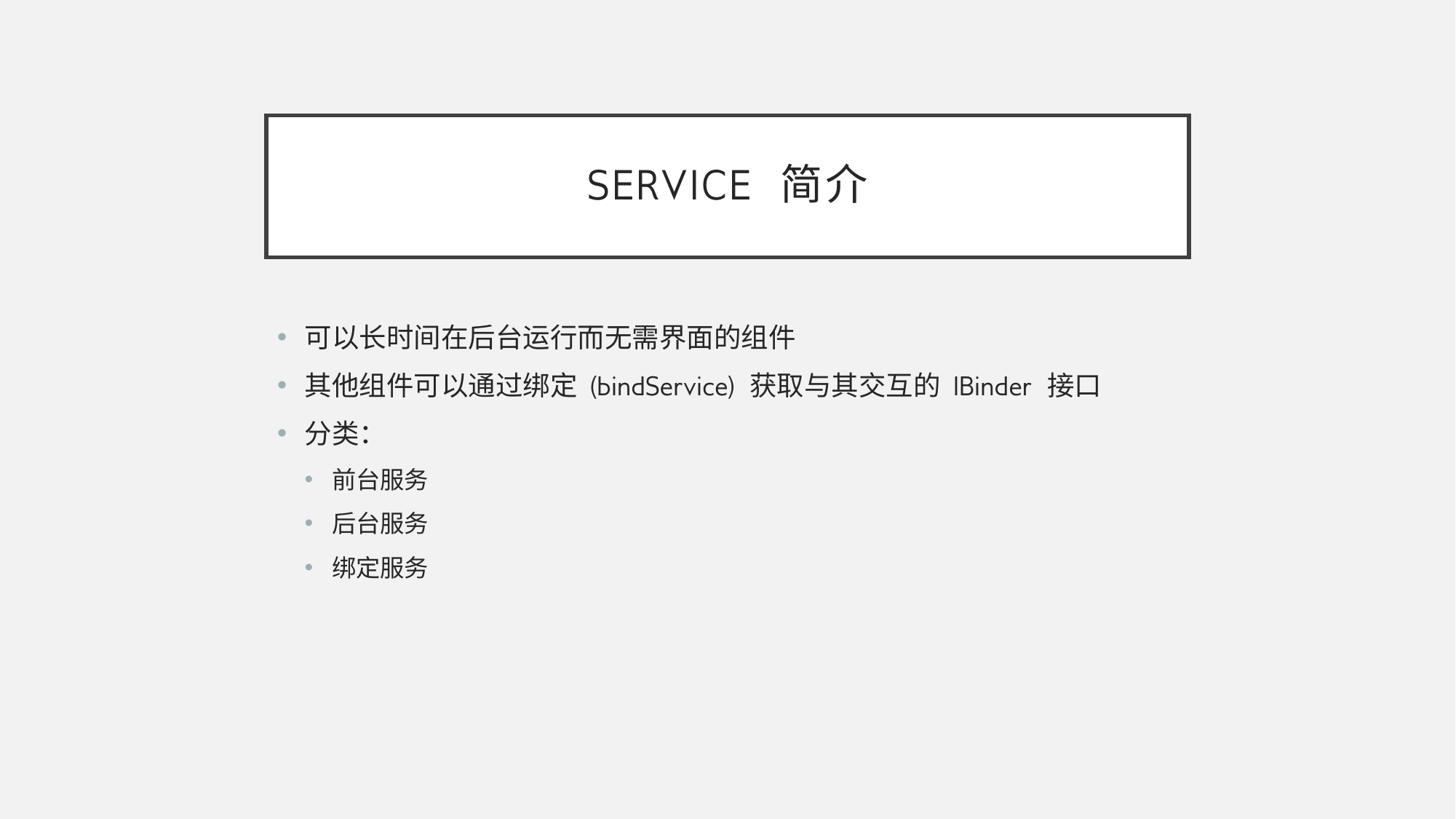

# Service 简介
可以长时间在后台运行而无需界面的组件
其他组件可以通过绑定 (bindService) 获取与其交互的 IBinder 接口
分类：
前台服务
后台服务
绑定服务